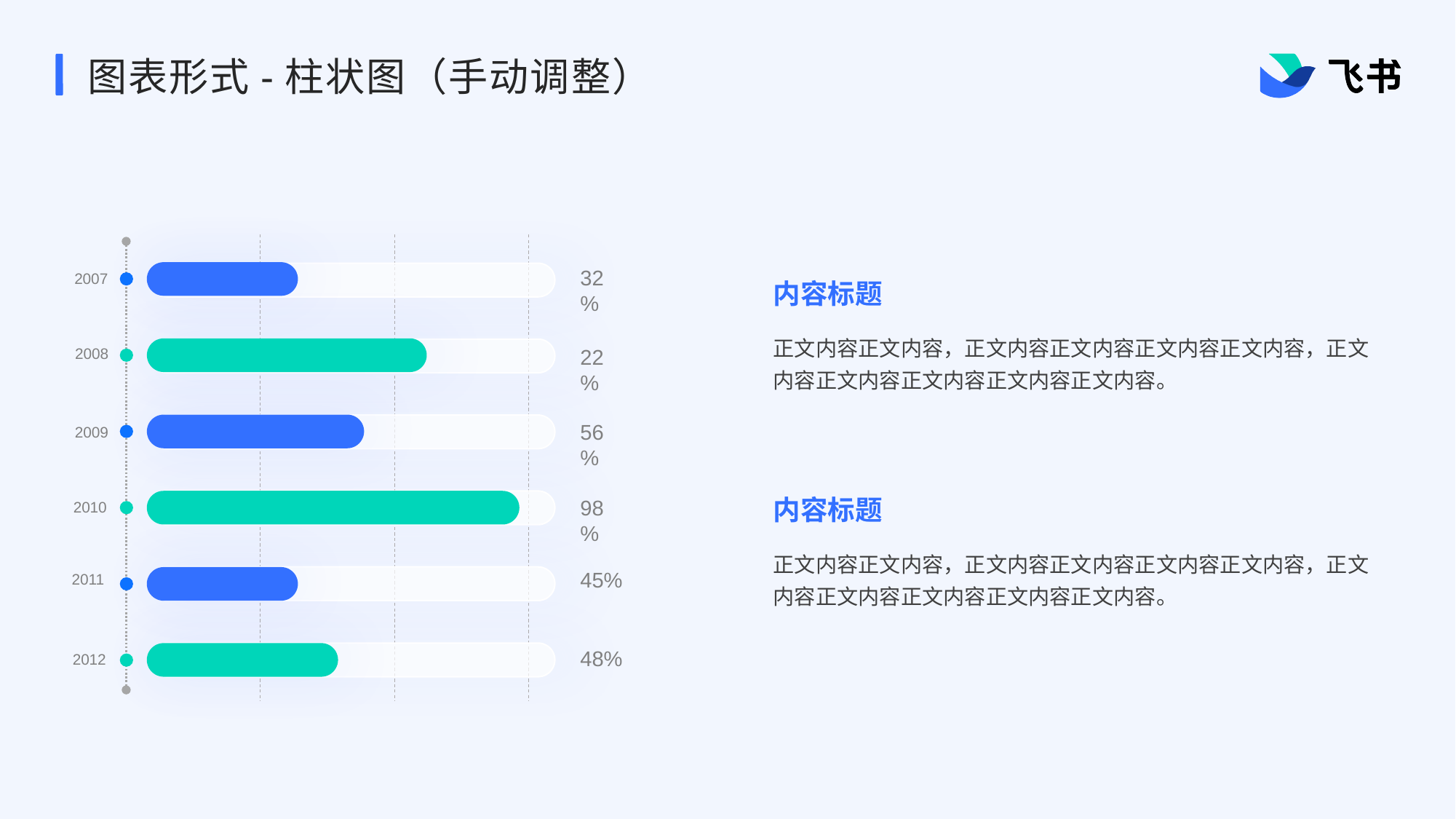

# 图表形式-柱状图（手动调整）

32%
内容标题
2007

正文内容正文内容，正文内容正文内容正文内容正文内容，正文内容正文内容正文内容正文内容正文内容。

22%
2008

56%
2009

内容标题
98%
2010

正文内容正文内容，正文内容正文内容正文内容正文内容，正文内容正文内容正文内容正文内容正文内容。

45%
2011

48%
2012